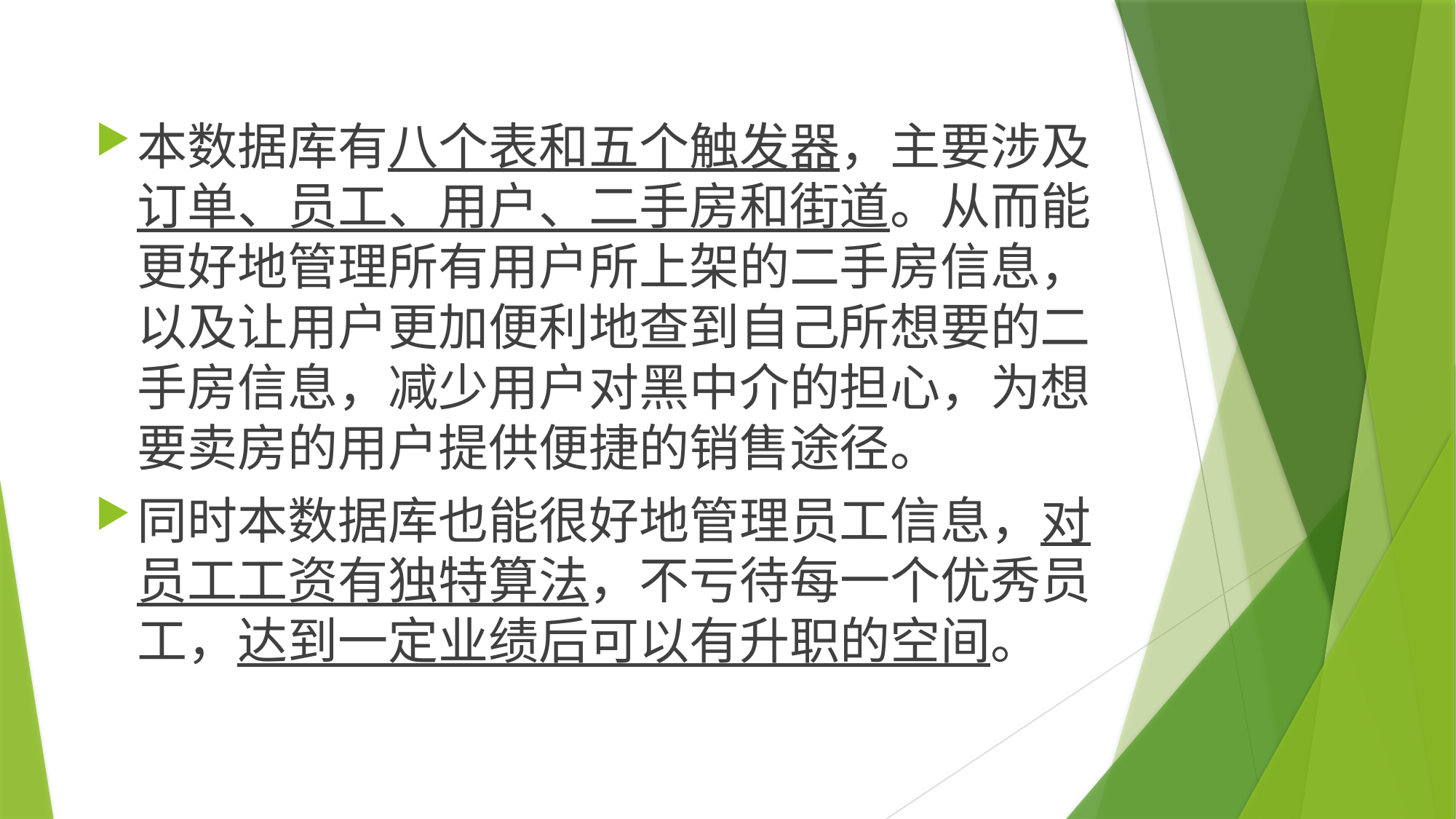

本数据库有八个表和五个触发器，主要涉及订单、员工、用户、二手房和街道。从而能更好地管理所有用户所上架的二手房信息，以及让用户更加便利地查到自己所想要的二手房信息，减少用户对黑中介的担心，为想要卖房的用户提供便捷的销售途径。
同时本数据库也能很好地管理员工信息，对员工工资有独特算法，不亏待每一个优秀员工，达到一定业绩后可以有升职的空间。